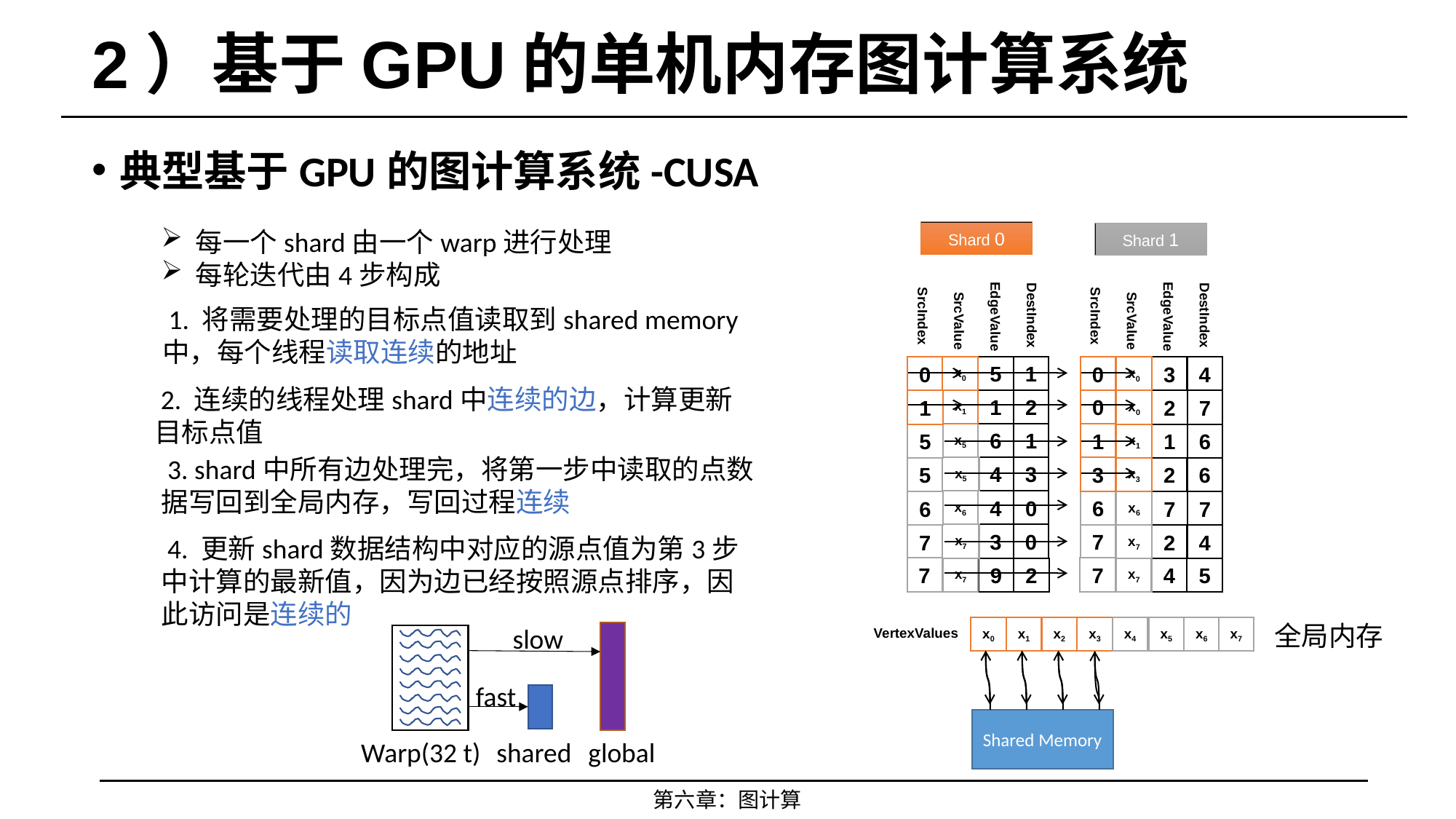

# 2）基于GPU的单机内存图计算系统
典型基于GPU的图计算系统-CUSA

每一个shard由一个warp进行处理
每轮迭代由4步构成
Shard 0
Shard 1
 1. 将需要处理的目标点值读取到shared memory中，每个线程读取连续的地址
EdgeValue
EdgeValue
SrcIndex
SrcIndex
DestIndex
DestIndex
SrcValue
SrcValue
x0
5
1
0
0
x0
3
4
 2. 连续的线程处理shard中连续的边，计算更新目标点值
x1
1
2
0
1
x0
2
7
x5
6
1
1
5
x1
1
6
 3. shard中所有边处理完，将第一步中读取的点数据写回到全局内存，写回过程连续
x5
4
3
3
5
x3
2
6
x6
4
0
6
6
x6
7
7
x7
3
0
7
7
x7
2
4
 4. 更新shard数据结构中对应的源点值为第3步中计算的最新值，因为边已经按照源点排序，因此访问是连续的
7
7
x7
9
2
x7
4
5
全局内存
slow

fast

shared
global
Warp(32 t)
x0
x1
x2
x3
x4
x5
x6
x7
VertexValues
Shared Memory